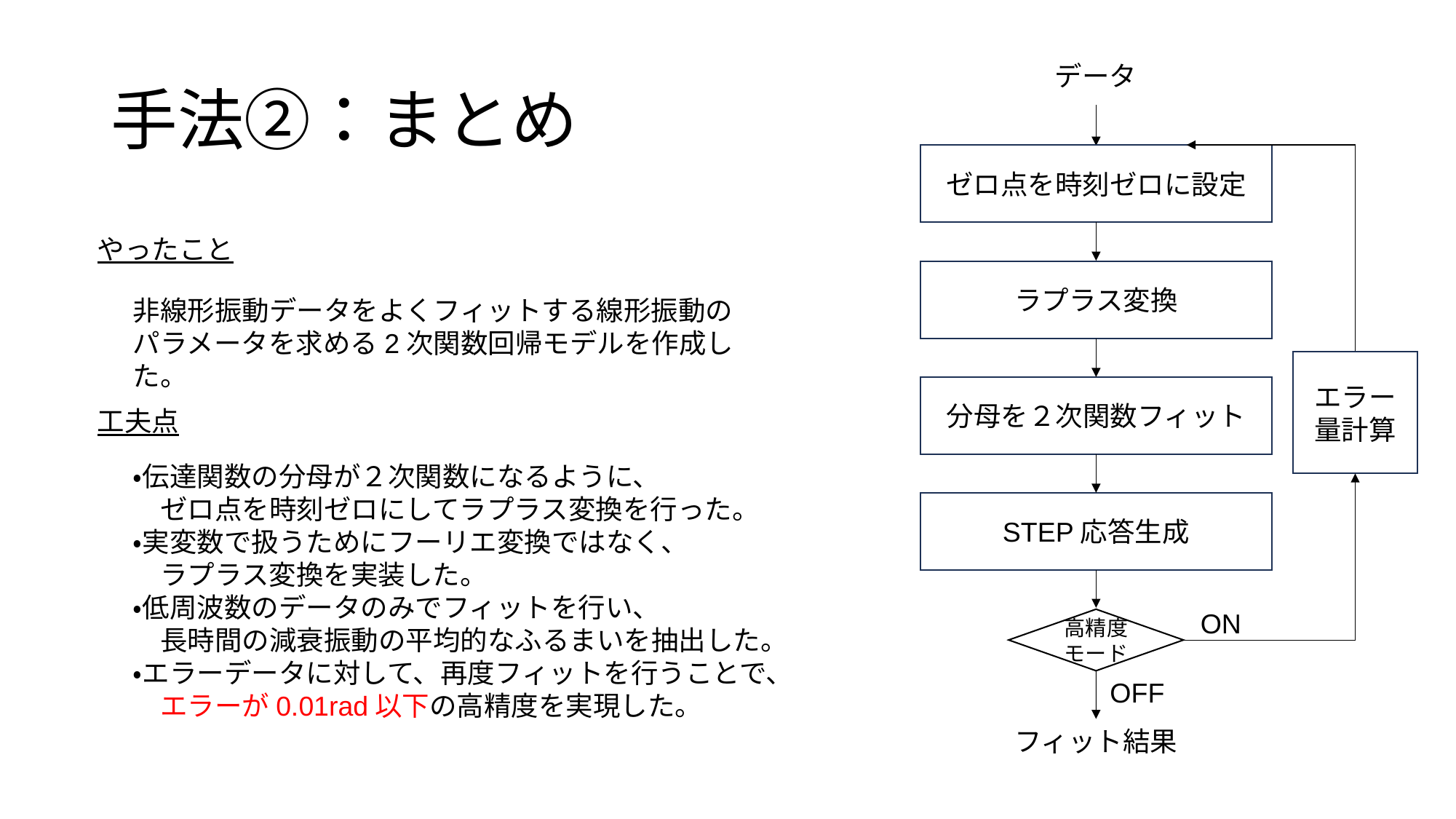

# 手法②：まとめ
データ
ゼロ点を時刻ゼロに設定

やったこと
ラプラス変換
非線形振動データをよくフィットする線形振動のパラメータを求める2次関数回帰モデルを作成した。
エラー量計算
分母を２次関数フィット
工夫点
・伝達関数の分母が２次関数になるように、
　ゼロ点を時刻ゼロにしてラプラス変換を行った。
・実変数で扱うためにフーリエ変換ではなく、
　ラプラス変換を実装した。
・低周波数のデータのみでフィットを行い、
　長時間の減衰振動の平均的なふるまいを抽出した。
・エラーデータに対して、再度フィットを行うことで、
　エラーが0.01rad以下の高精度を実現した。
STEP応答生成
ON
高精度
モード
OFF
フィット結果